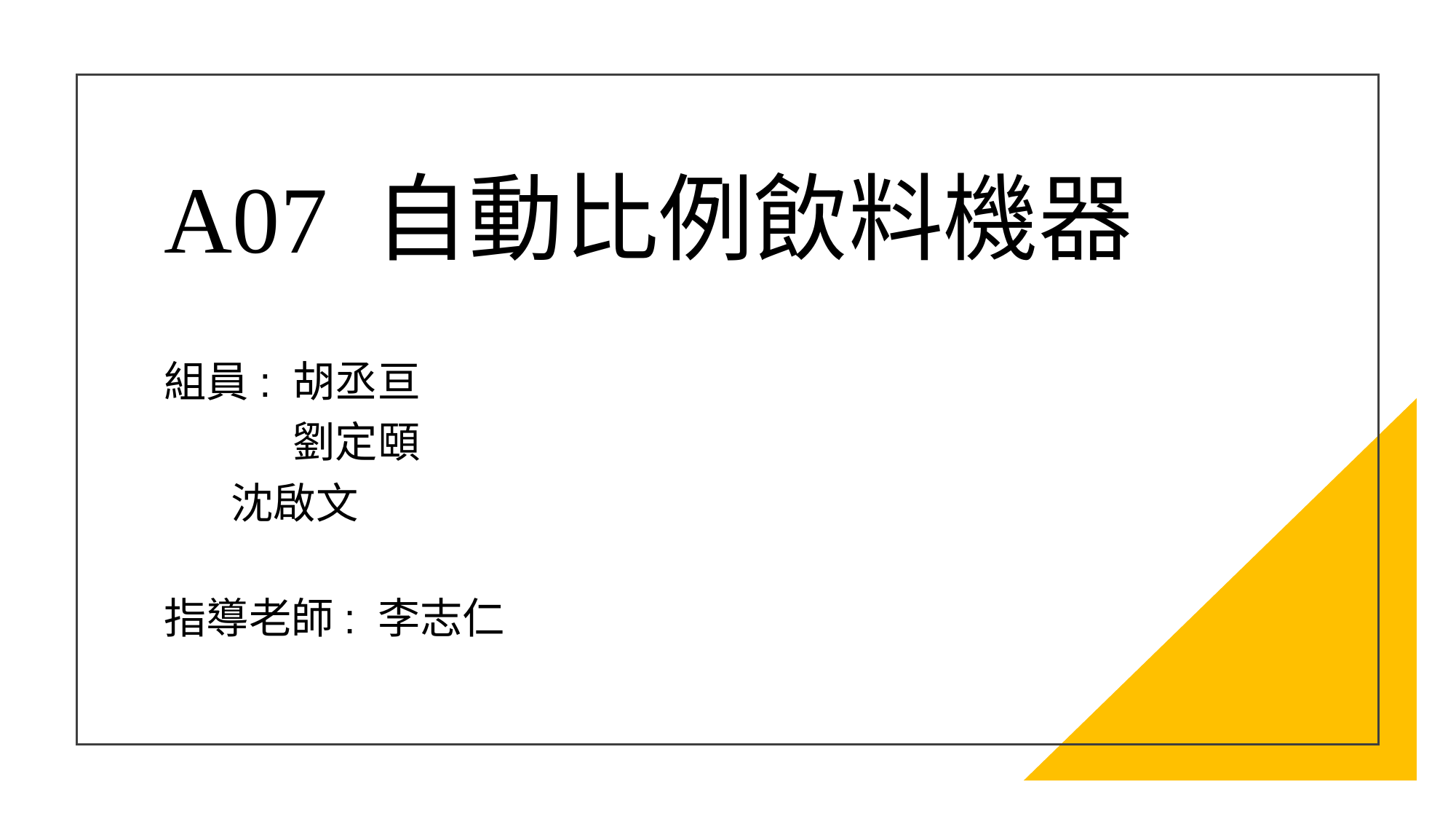

# A07 自動比例飲料機器
組員: 胡丞亘
     	 劉定頤
      沈啟文

指導老師: 李志仁